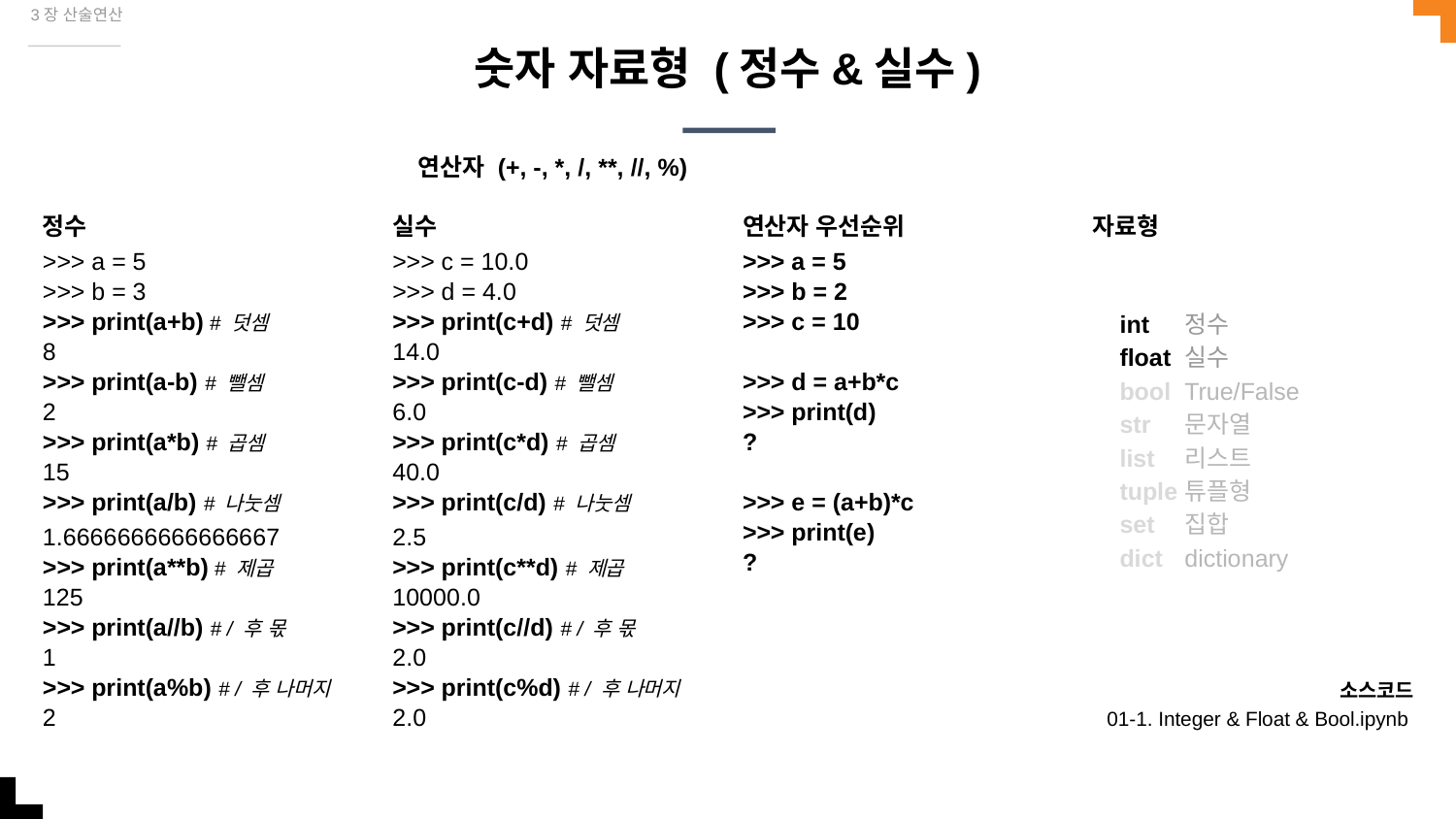

3장 산술연산
# 숫자 자료형 (정수&실수)
연산자 (+, -, *, /, **, //, %)
정수
실수
연산자 우선순위
자료형
int
float
bool
str
list
tuple
set
dict
정수
실수
True/False
문자열
리스트
튜플형
집합
dictionary
>>> a = 5
>>> b = 3
>>> print(a+b) # 덧셈
8
>>> print(a-b) # 뺄셈
2
>>> print(a*b) # 곱셈
15
>>> print(a/b) # 나눗셈
1.6666666666666667
>>> print(a**b) # 제곱
125
>>> print(a//b) # / 후 몫
1
>>> print(a%b) # / 후 나머지
2

>>> c = 10.0
>>> d = 4.0
>>> print(c+d) # 덧셈
14.0
>>> print(c-d) # 뺄셈
6.0
>>> print(c*d) # 곱셈
40.0
>>> print(c/d) # 나눗셈
2.5
>>> print(c**d) # 제곱
10000.0
>>> print(c//d) # / 후 몫
2.0
>>> print(c%d) # / 후 나머지
2.0

>>> a = 5
>>> b = 2
>>> c = 10

>>> d = a+b*c
>>> print(d)
?

>>> e = (a+b)*c
>>> print(e)
?

소스코드
01-1. Integer & Float & Bool.ipynb